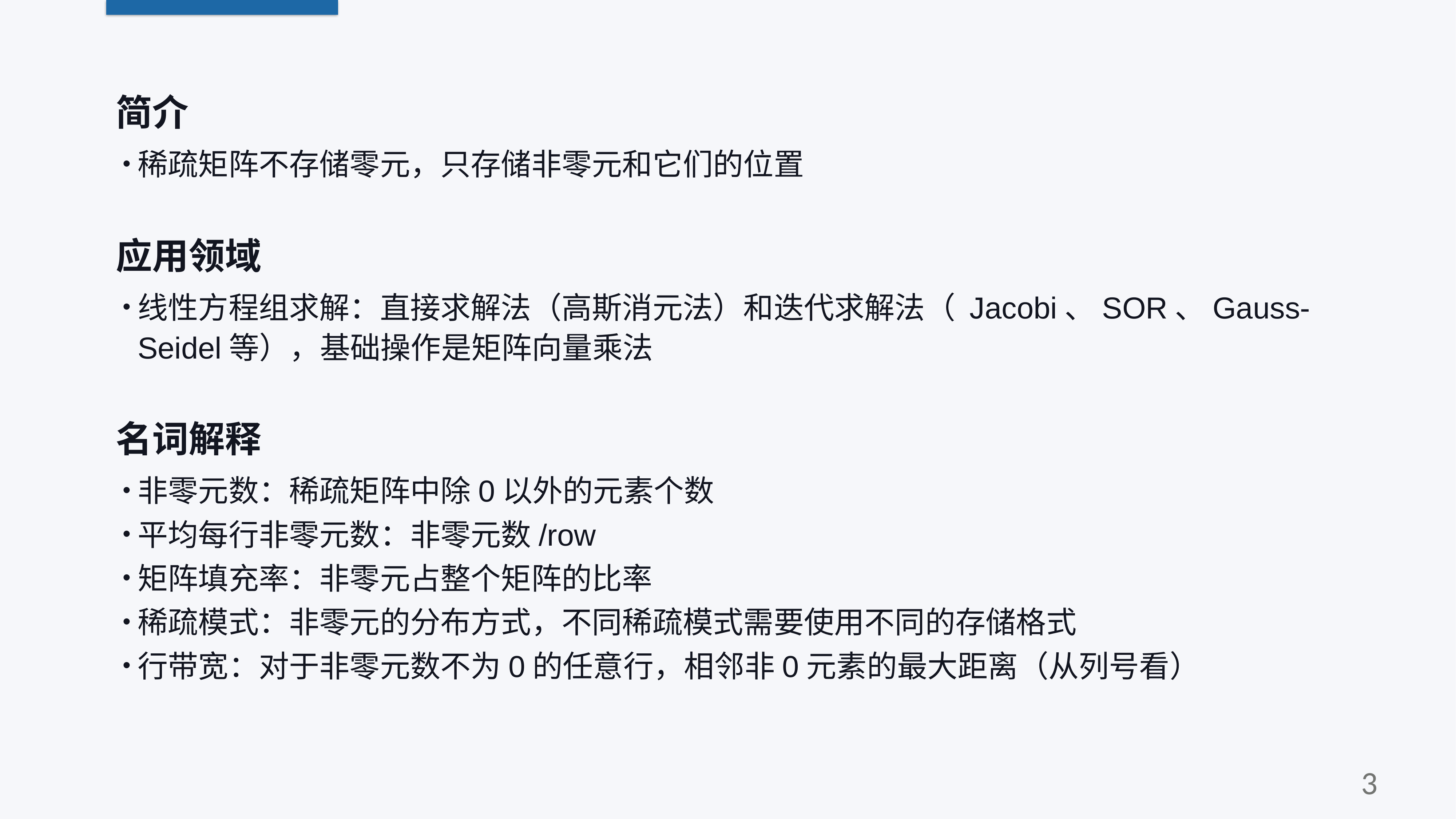

简介
稀疏矩阵不存储零元，只存储非零元和它们的位置
应用领域
线性方程组求解：直接求解法（高斯消元法）和迭代求解法（ Jacobi、SOR、Gauss-Seidel等），基础操作是矩阵向量乘法
名词解释
非零元数：稀疏矩阵中除0以外的元素个数
平均每行非零元数：非零元数/row
矩阵填充率：非零元占整个矩阵的比率
稀疏模式：非零元的分布方式，不同稀疏模式需要使用不同的存储格式
行带宽：对于非零元数不为0的任意行，相邻非0元素的最大距离（从列号看）

3